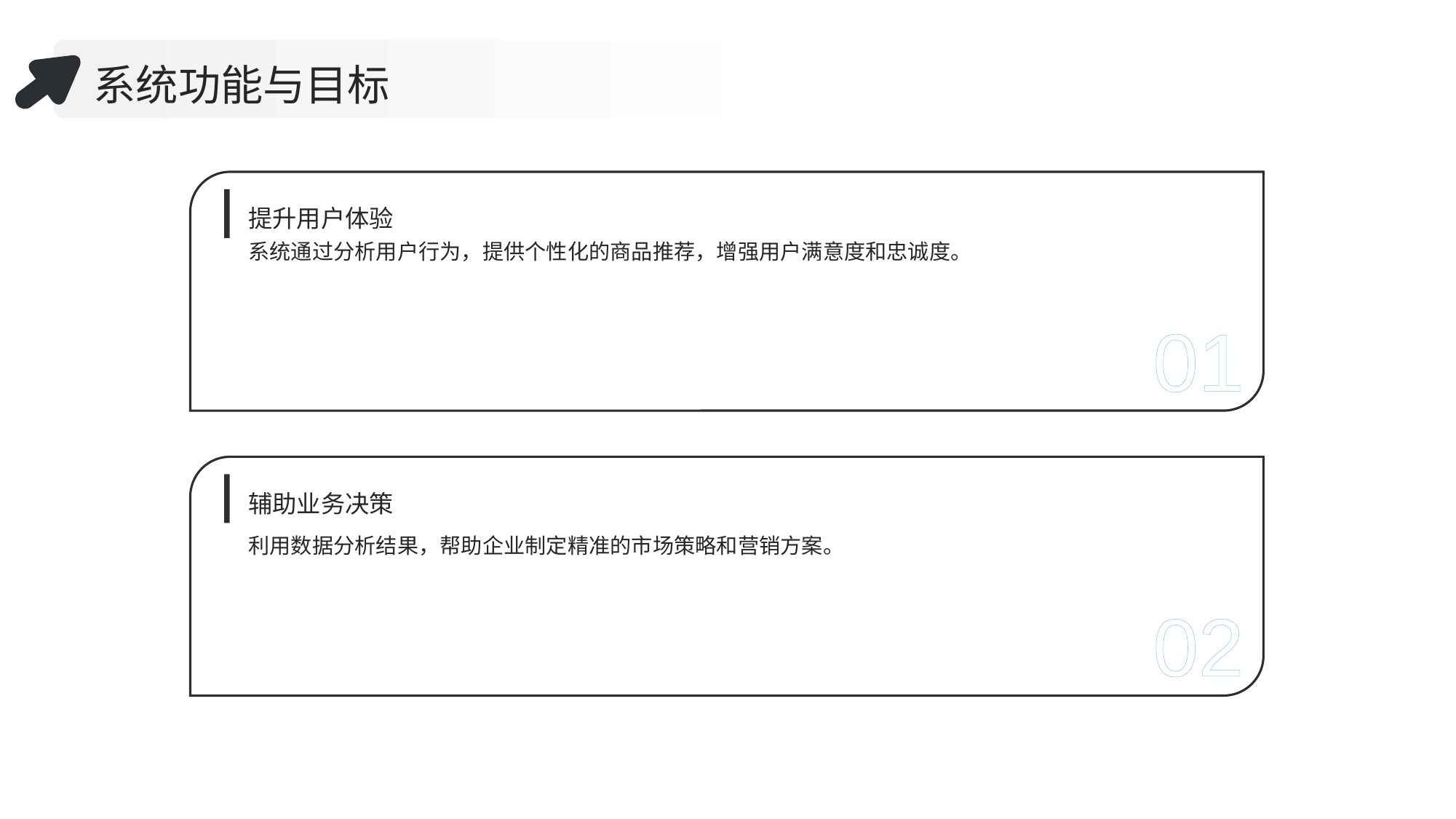

系统功能与目标

提升用户体验

系统通过分析用户行为，提供个性化的商品推荐，增强用户满意度和忠诚度。
01

辅助业务决策

利用数据分析结果，帮助企业制定精准的市场策略和营销方案。
02